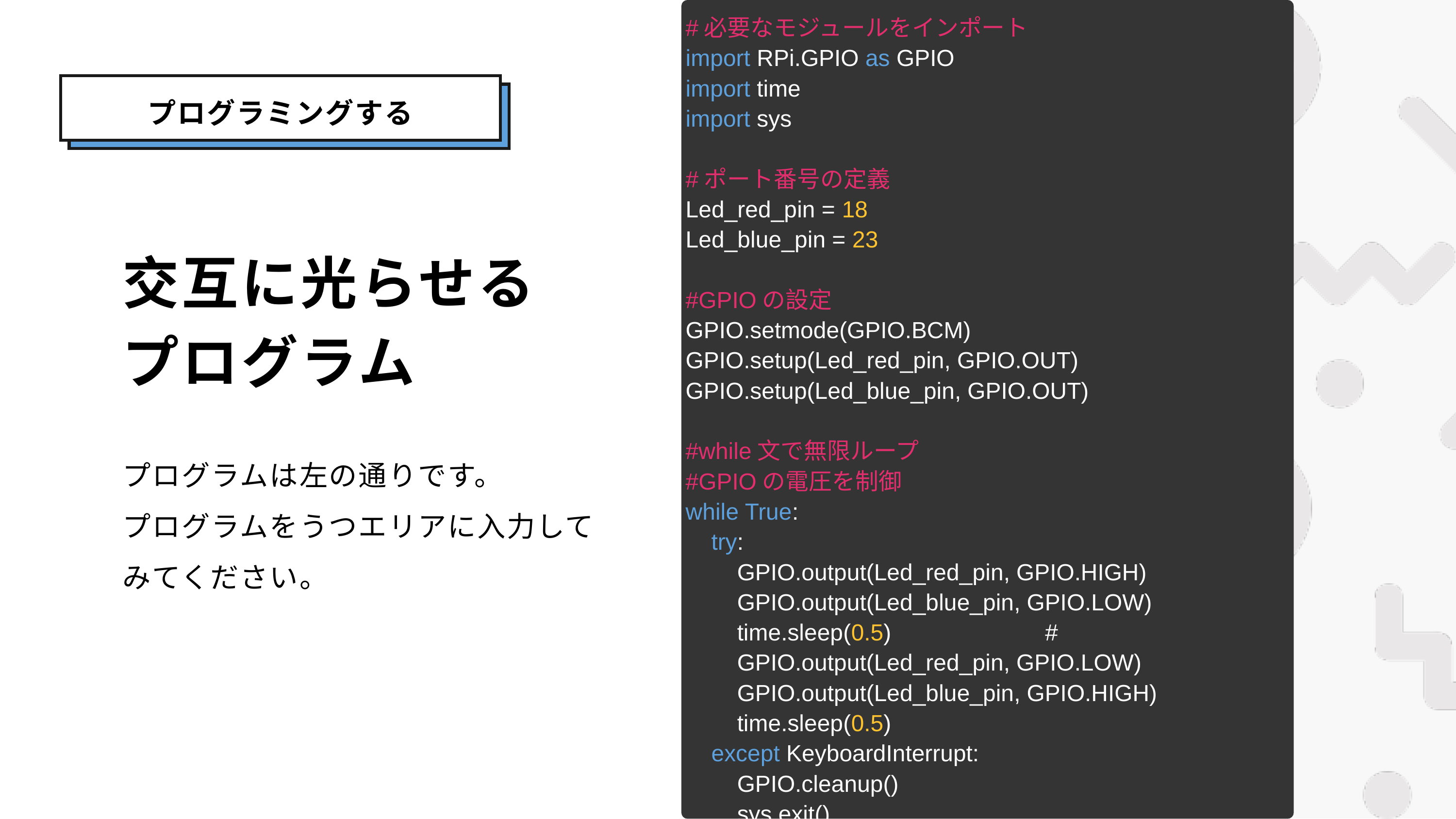

#必要なモジュールをインポート
import RPi.GPIO as GPIO
import time
import sys

#ポート番号の定義
Led_red_pin = 18
Led_blue_pin = 23

#GPIOの設定
GPIO.setmode(GPIO.BCM)
GPIO.setup(Led_red_pin, GPIO.OUT)
GPIO.setup(Led_blue_pin, GPIO.OUT)

#while文で無限ループ
#GPIOの電圧を制御
while True:
    try:
        GPIO.output(Led_red_pin, GPIO.HIGH)
        GPIO.output(Led_blue_pin, GPIO.LOW)
        time.sleep(0.5)                        #
        GPIO.output(Led_red_pin, GPIO.LOW)
        GPIO.output(Led_blue_pin, GPIO.HIGH)
        time.sleep(0.5)
    except KeyboardInterrupt:
        GPIO.cleanup()
        sys.exit()

プログラミングする

交互に光らせる
プログラム
プログラムは左の通りです。
プログラムをうつエリアに入力してみてください。